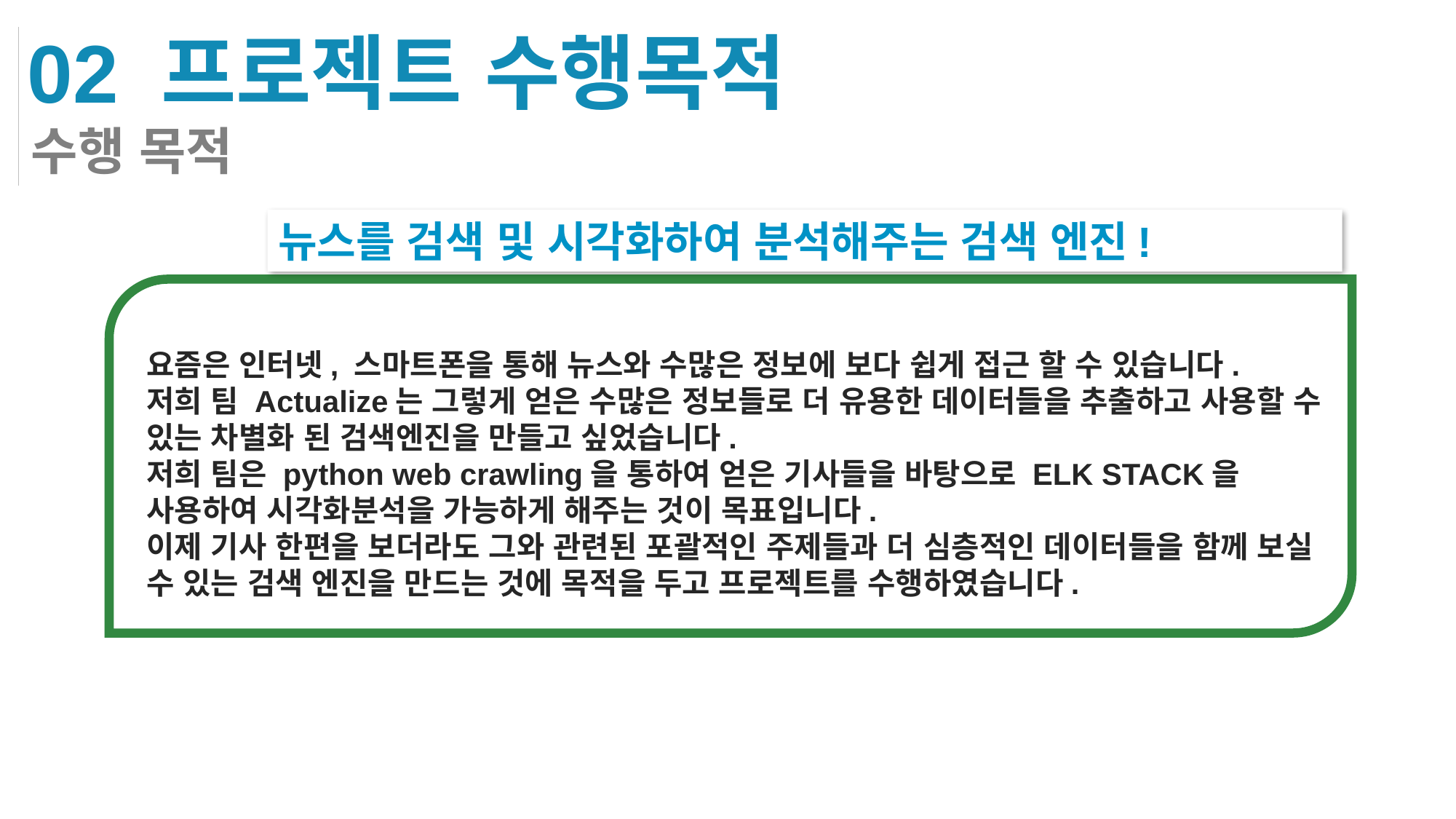

02 프로젝트 수행목적
수행 목적
뉴스를 검색 및 시각화하여 분석해주는 검색 엔진!

요즘은 인터넷, 스마트폰을 통해 뉴스와 수많은 정보에 보다 쉽게 접근 할 수 있습니다.
저희 팀 Actualize는 그렇게 얻은 수많은 정보들로 더 유용한 데이터들을 추출하고 사용할 수 있는 차별화 된 검색엔진을 만들고 싶었습니다.
저희 팀은 python web crawling을 통하여 얻은 기사들을 바탕으로 ELK STACK을 사용하여 시각화분석을 가능하게 해주는 것이 목표입니다.
이제 기사 한편을 보더라도 그와 관련된 포괄적인 주제들과 더 심층적인 데이터들을 함께 보실 수 있는 검색 엔진을 만드는 것에 목적을 두고 프로젝트를 수행하였습니다.